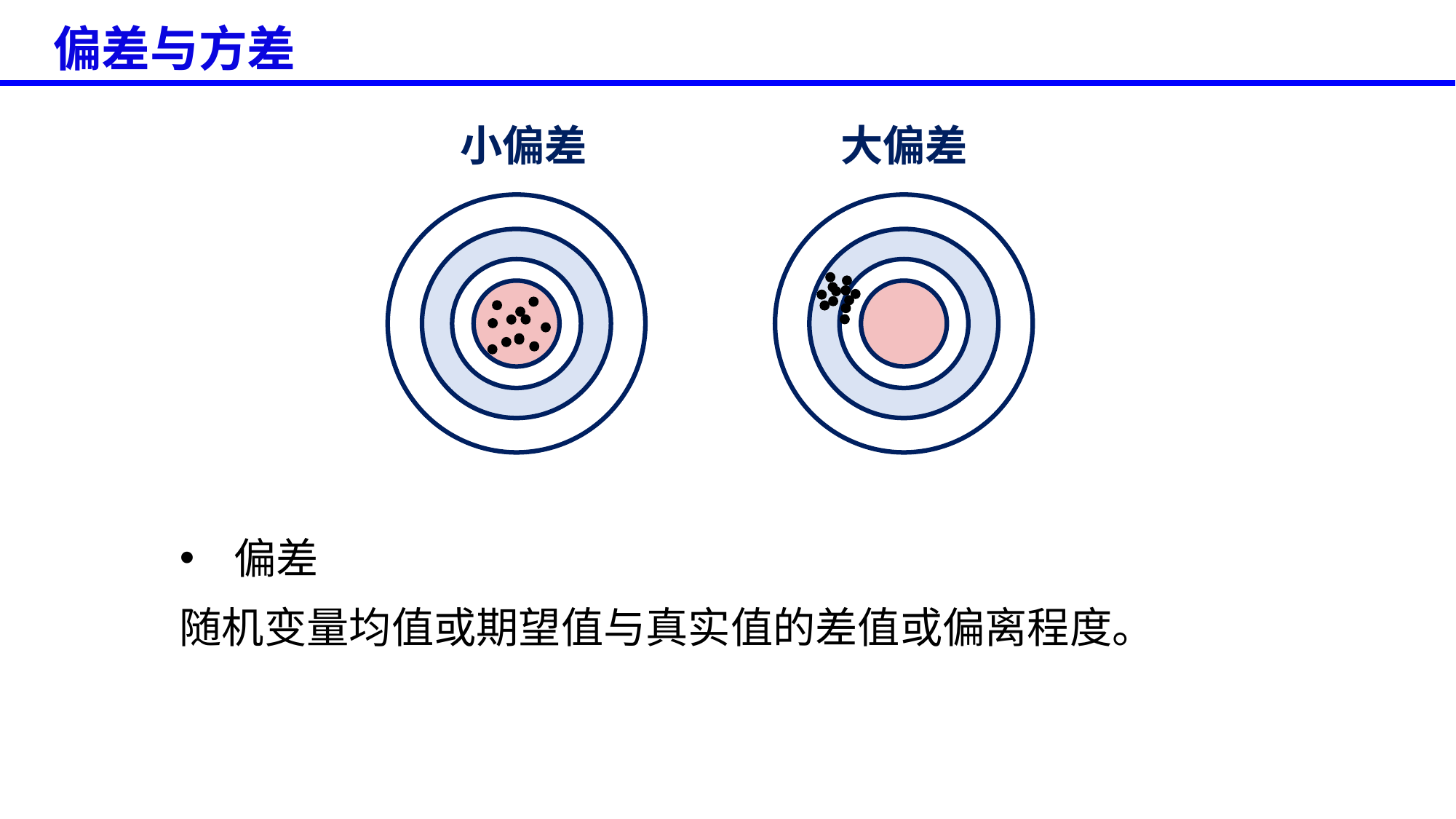

偏差与方差
小偏差
大偏差

偏差
随机变量均值或期望值与真实值的差值或偏离程度。